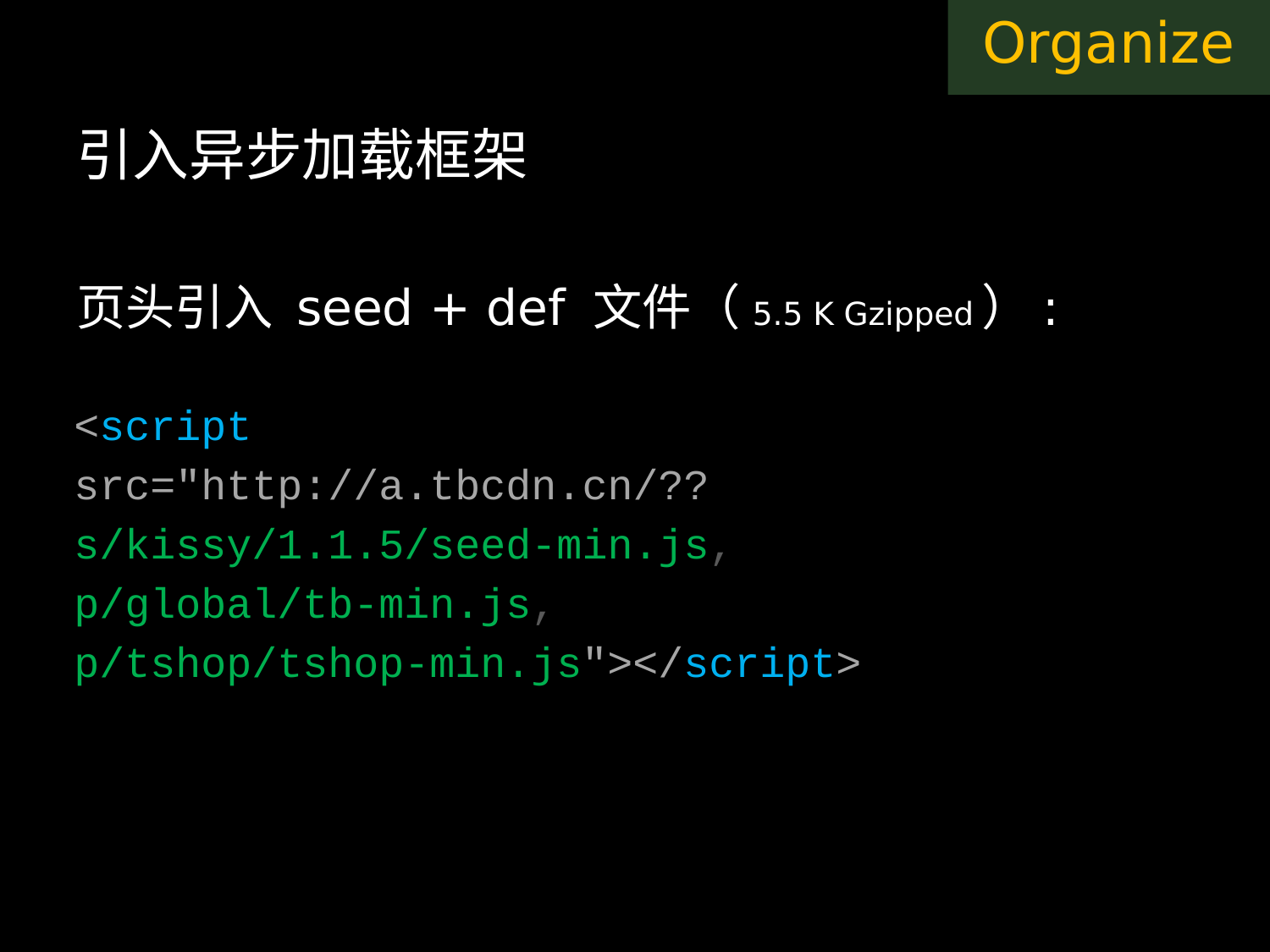

Organize
引入异步加载框架

页头引入 seed + def 文件（5.5 K Gzipped）:
<script
src="http://a.tbcdn.cn/??
s/kissy/1.1.5/seed-min.js,
p/global/tb-min.js,
p/tshop/tshop-min.js"></script>